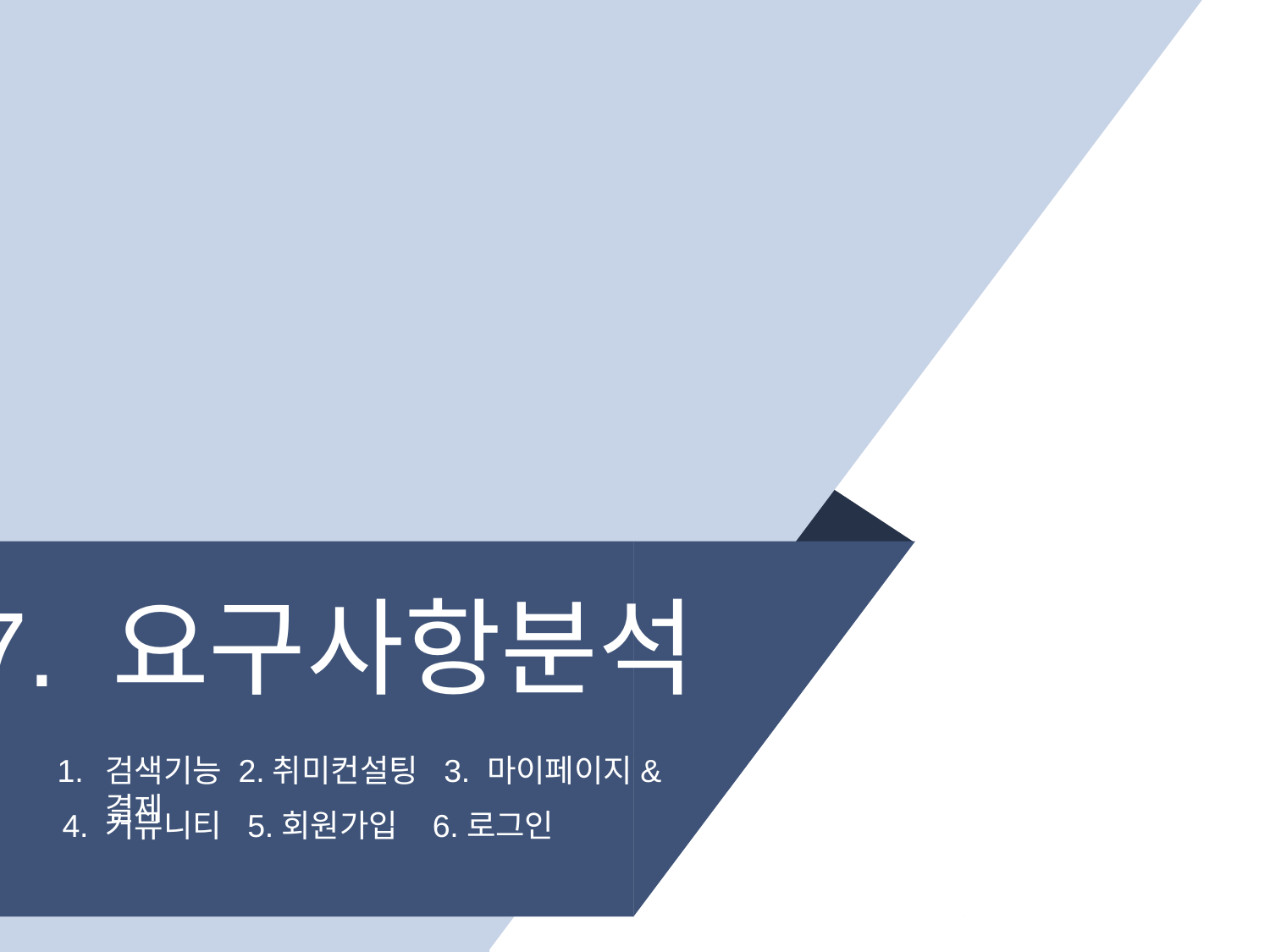

# 7. 요구사항분석
검색기능 2.취미컨설팅  3. 마이페이지&결제
4. 커뮤니티  5.회원가입   6.로그인

29